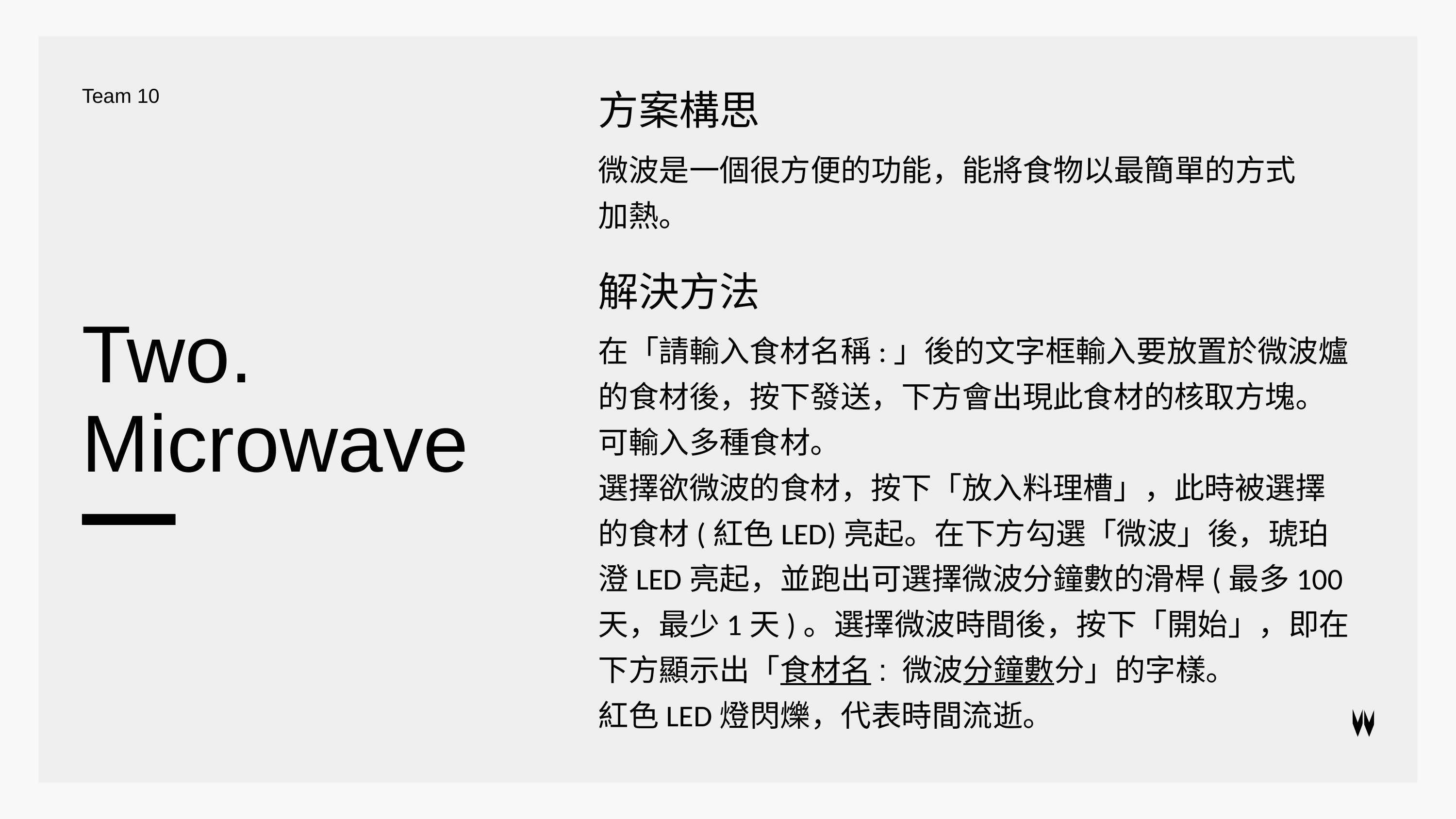

方案構思
Team 10
微波是一個很方便的功能，能將食物以最簡單的方式加熱。
解決方法
Two.
Microwave
在「請輸入食材名稱:」後的文字框輸入要放置於微波爐的食材後，按下發送，下方會出現此食材的核取方塊。可輸入多種食材。
選擇欲微波的食材，按下「放入料理槽」，此時被選擇的食材(紅色LED)亮起。在下方勾選「微波」後，琥珀澄LED亮起，並跑出可選擇微波分鐘數的滑桿(最多100天，最少1天)。選擇微波時間後，按下「開始」，即在下方顯示出「食材名: 微波分鐘數分」的字樣。
紅色LED燈閃爍，代表時間流逝。